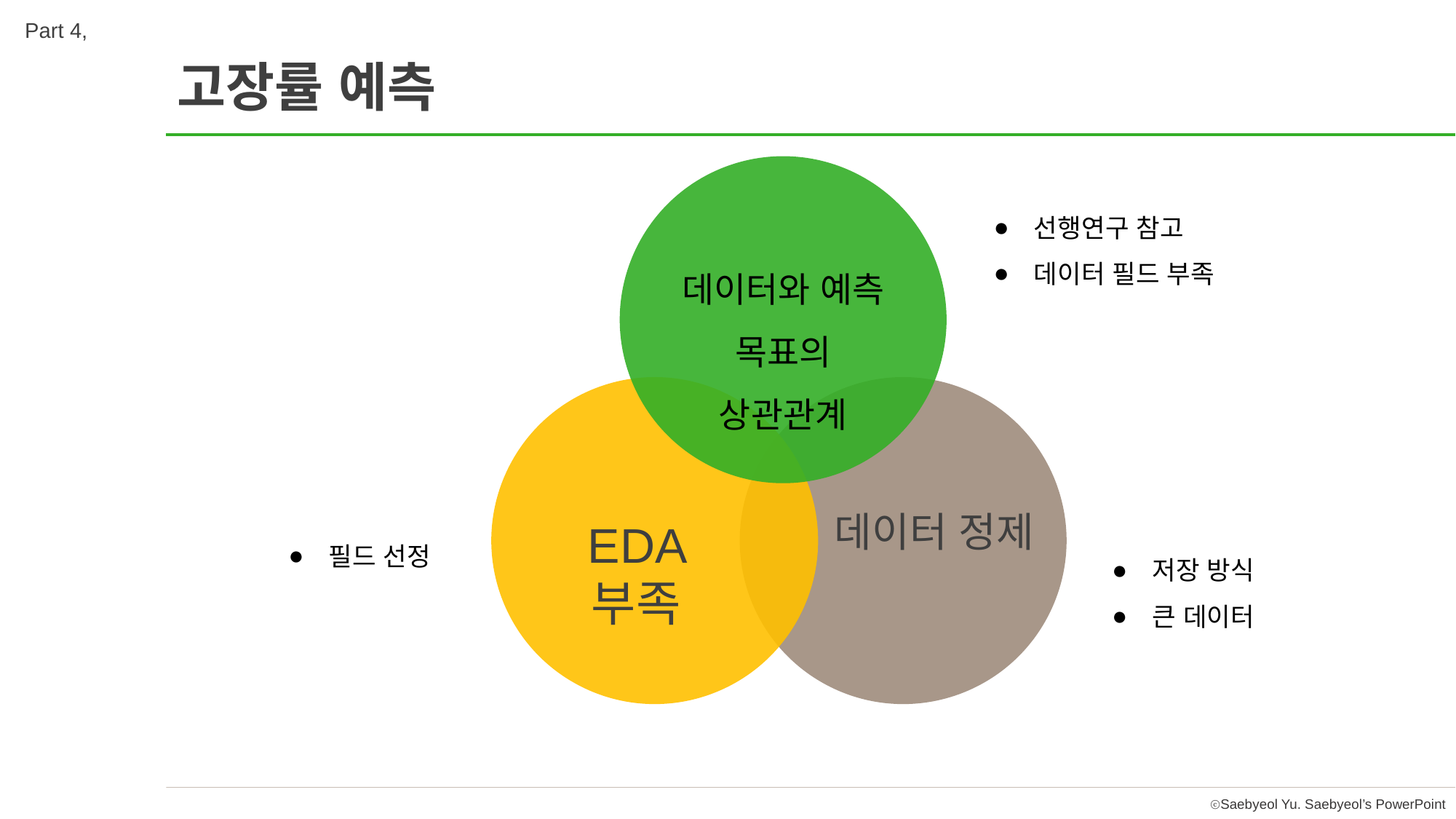

Part 4,
고장률 예측

선행연구 참고
데이터 필드 부족
데이터와 예측 목표의 상관관계
데이터 정제
EDA 부족

저장 방식
큰 데이터
필드 선정